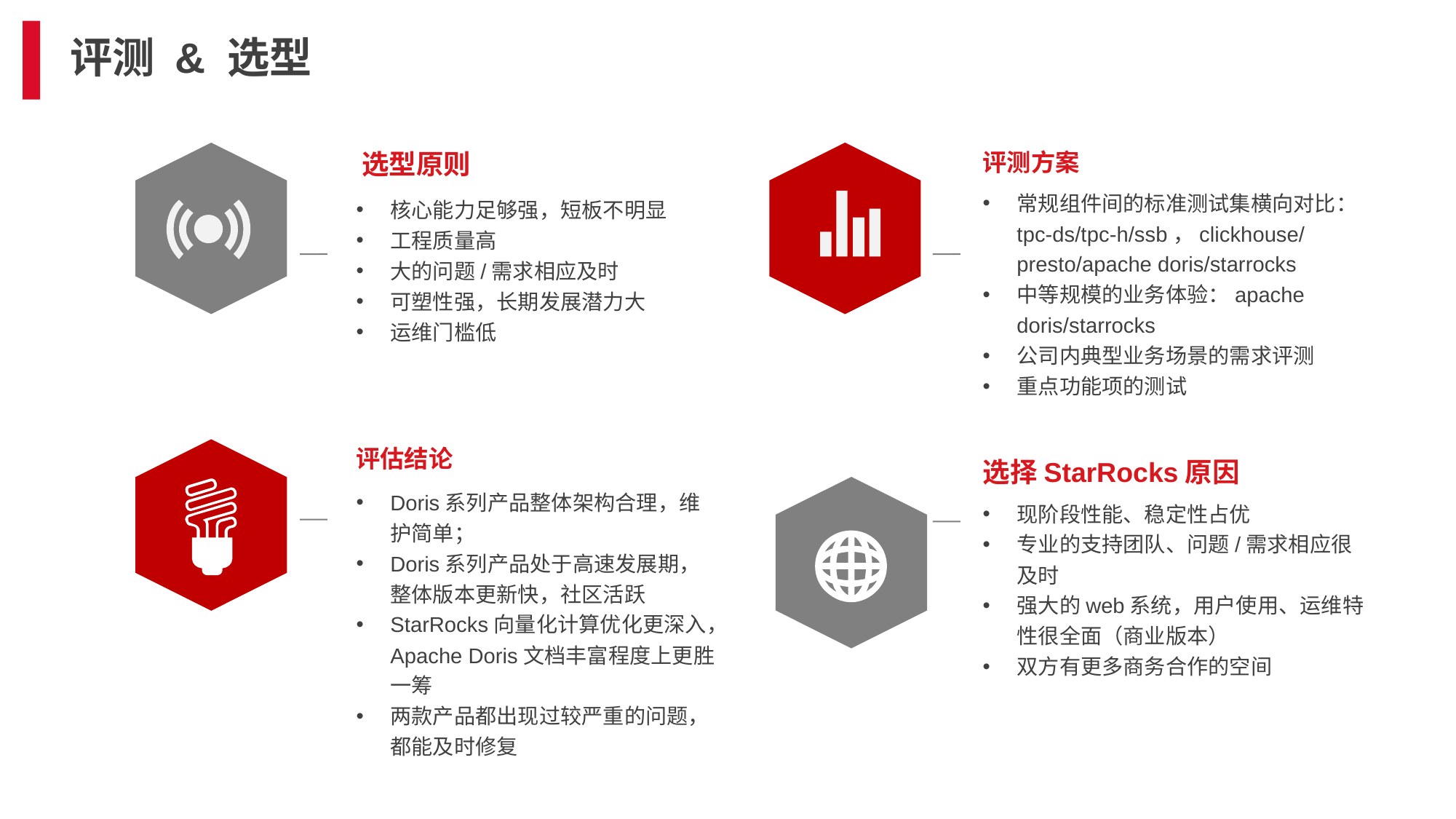

# 评测 & 选型
选型原则

评测方案
常规组件间的标准测试集横向对比：tpc-ds/tpc-h/ssb，clickhouse/presto/apache doris/starrocks
中等规模的业务体验：apache doris/starrocks
公司内典型业务场景的需求评测
重点功能项的测试
核心能力足够强，短板不明显
工程质量高
大的问题/需求相应及时
可塑性强，长期发展潜力大
运维门槛低

评估结论

选择StarRocks原因

Doris系列产品整体架构合理，维护简单；
Doris系列产品处于高速发展期，整体版本更新快，社区活跃
StarRocks向量化计算优化更深入，Apache Doris文档丰富程度上更胜一筹
两款产品都出现过较严重的问题，都能及时修复

现阶段性能、稳定性占优
专业的支持团队、问题/需求相应很及时
强大的web系统，用户使用、运维特性很全面（商业版本）
双方有更多商务合作的空间